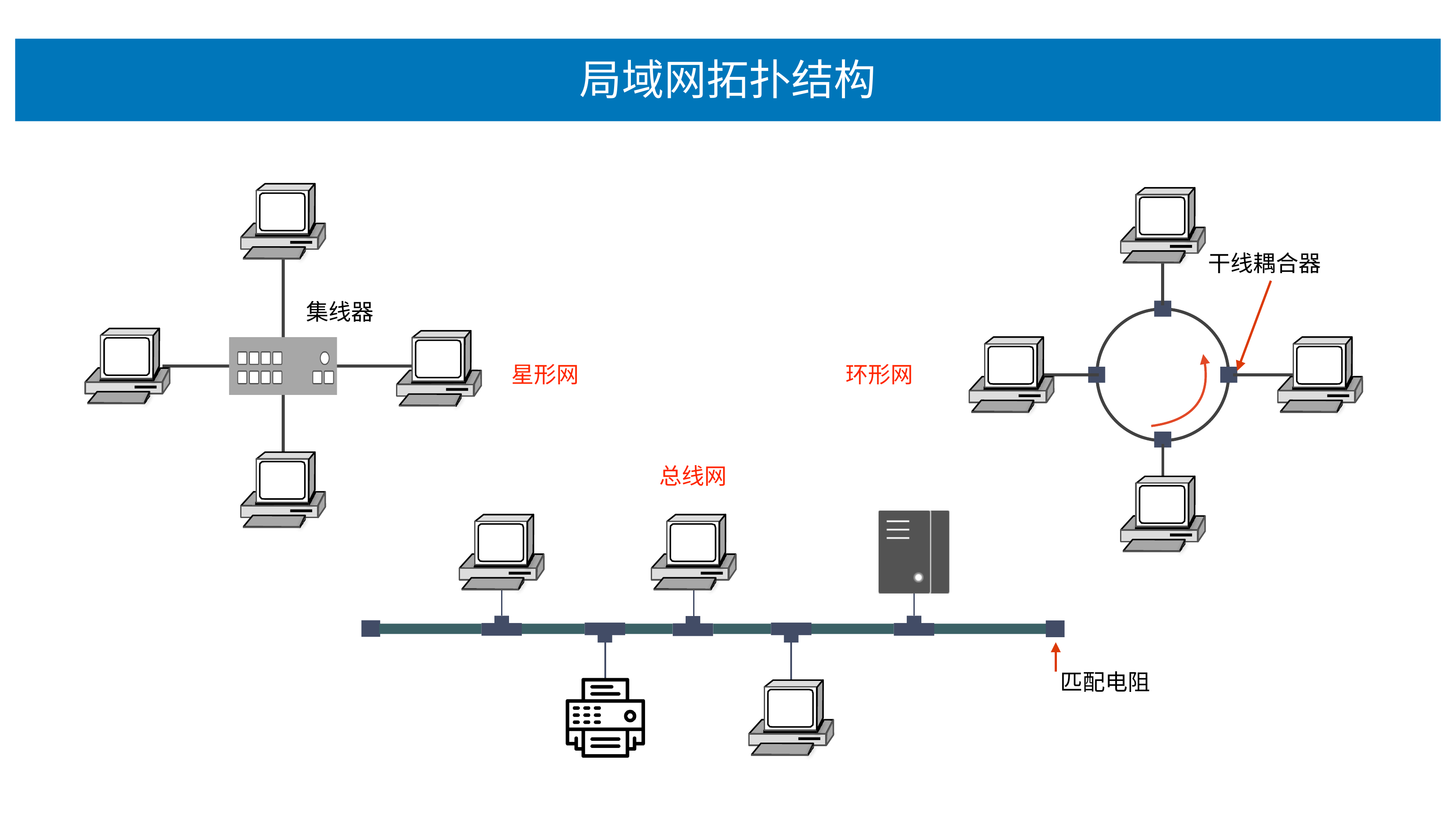

# 局域⽹拓扑结构

⼲线耦合器

集线器

环形⽹
星形⽹

总线⽹

匹配电阻